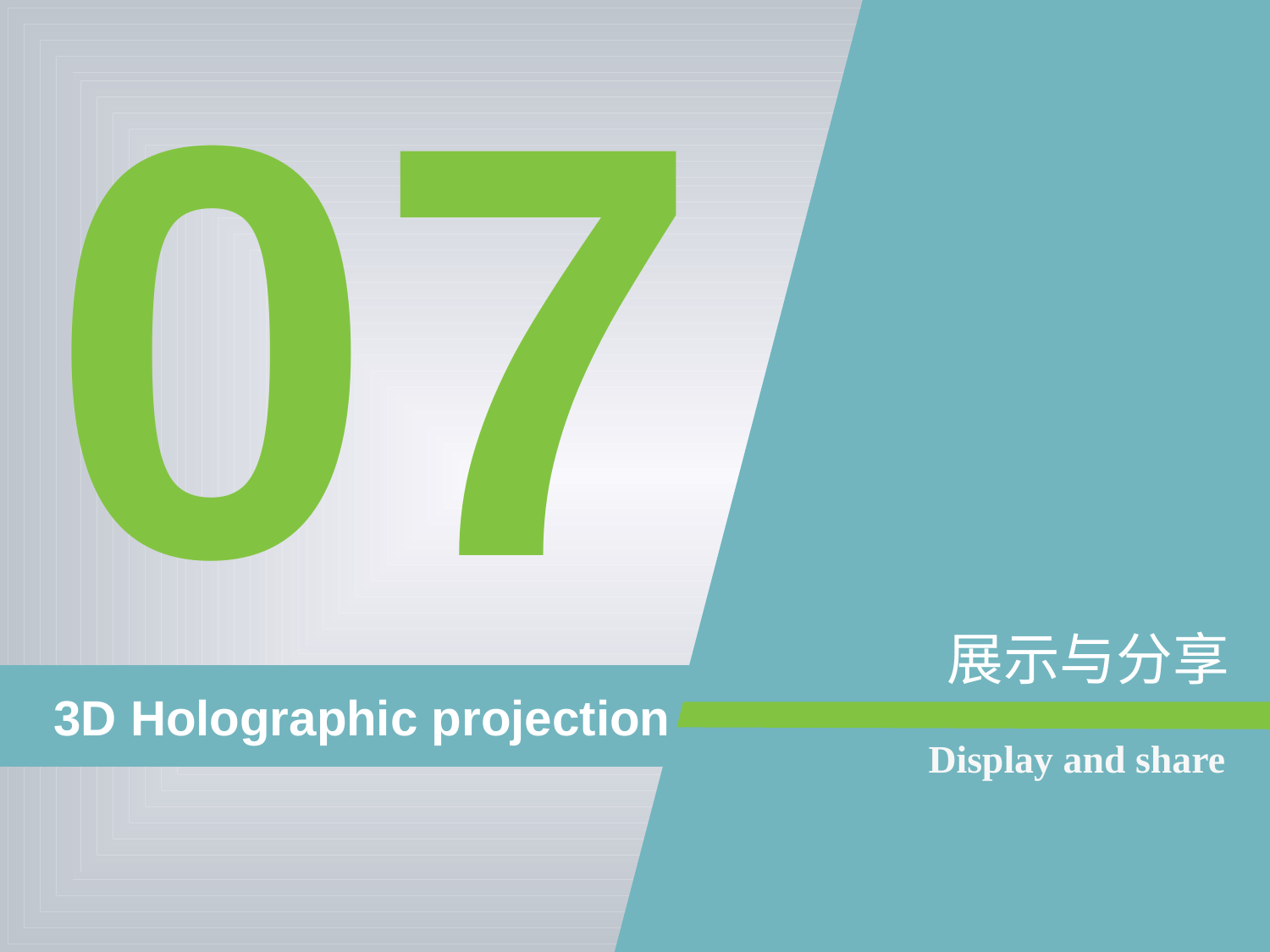

07

展示与分享
   3D Holographic projection

Display and share